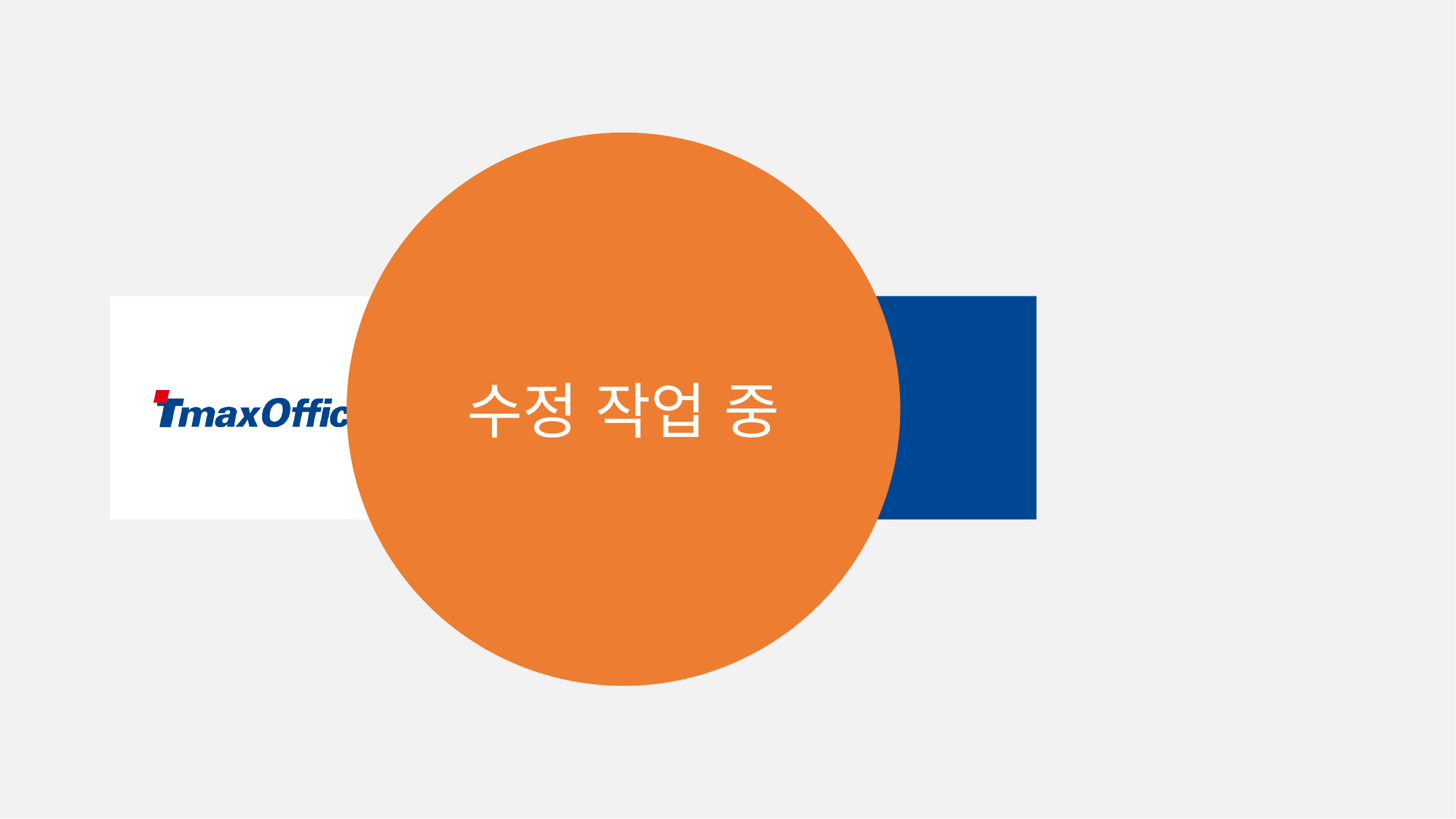

수정 작업 중
# PRODUCT – SuperAppStudio